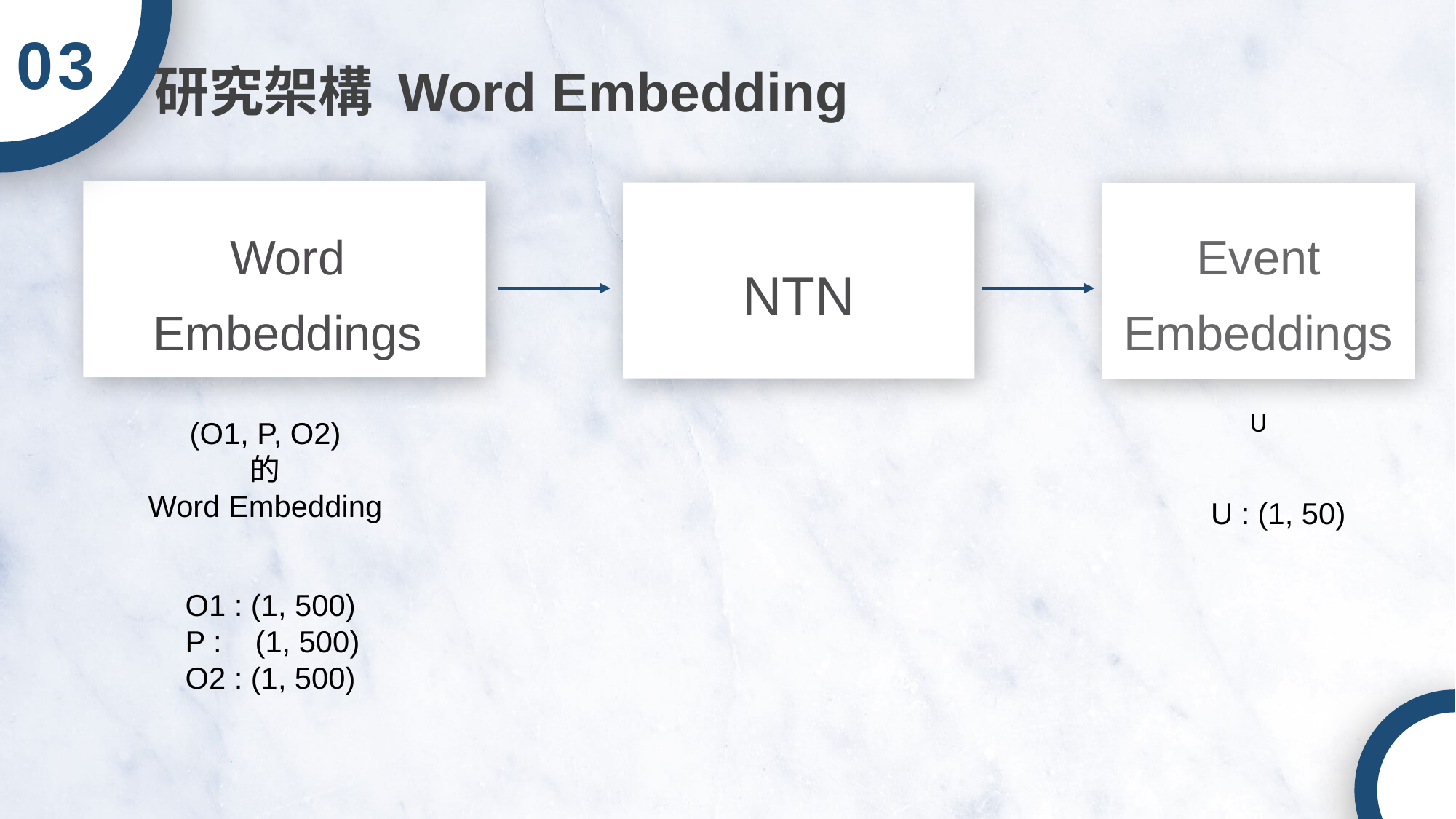

03
研究架構 Word Embedding

Word Embeddings

Event Embeddings
NTN
U
(O1, P, O2)
的
Word Embedding
U : (1, 50)
O1 : (1, 500)
P :    (1, 500)
O2 : (1, 500)